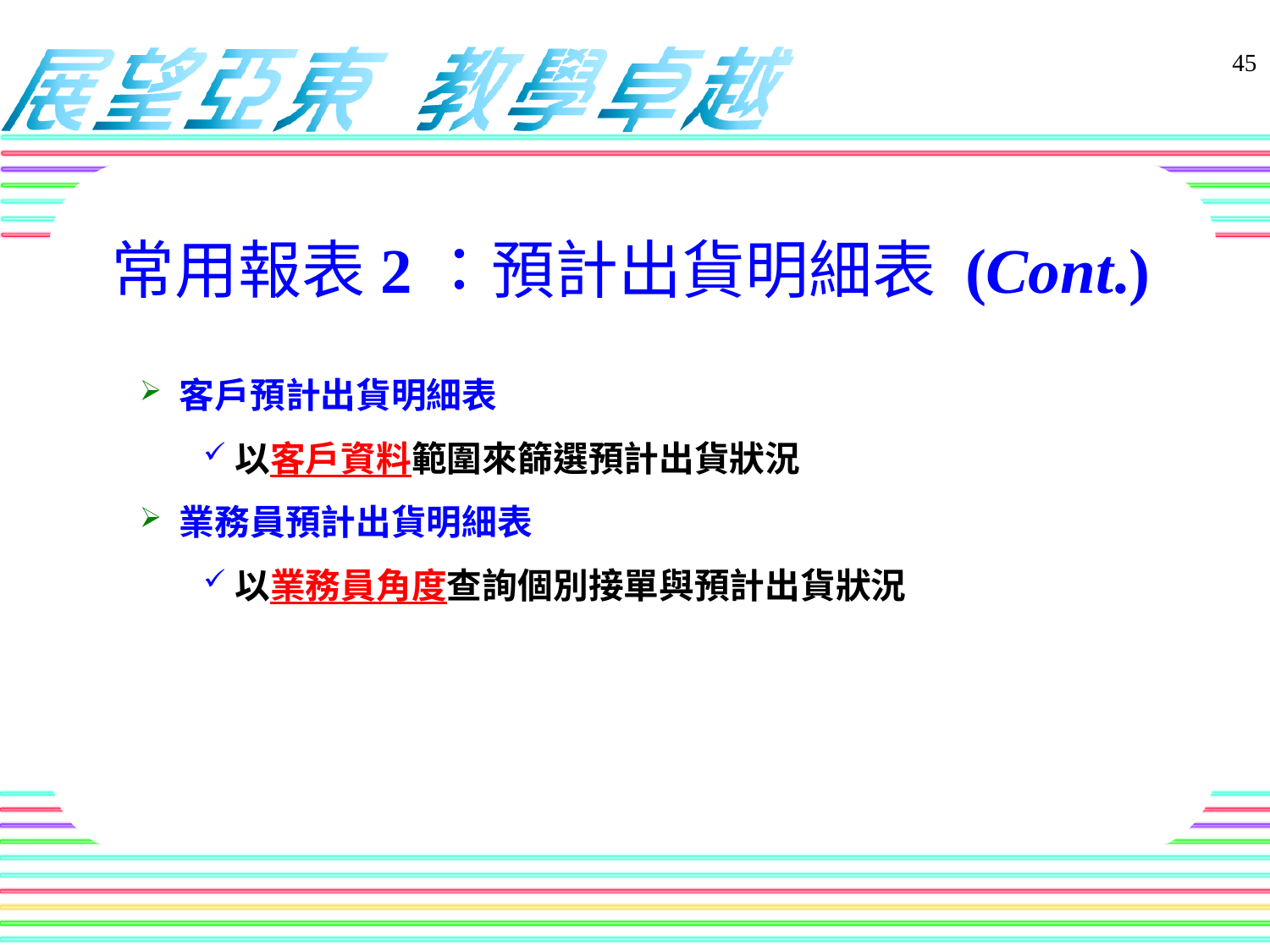

常用報表2：預計出貨明細表 (Cont.)
45
客戶預計出貨明細表
以客戶資料範圍來篩選預計出貨狀況
業務員預計出貨明細表
以業務員角度查詢個別接單與預計出貨狀況